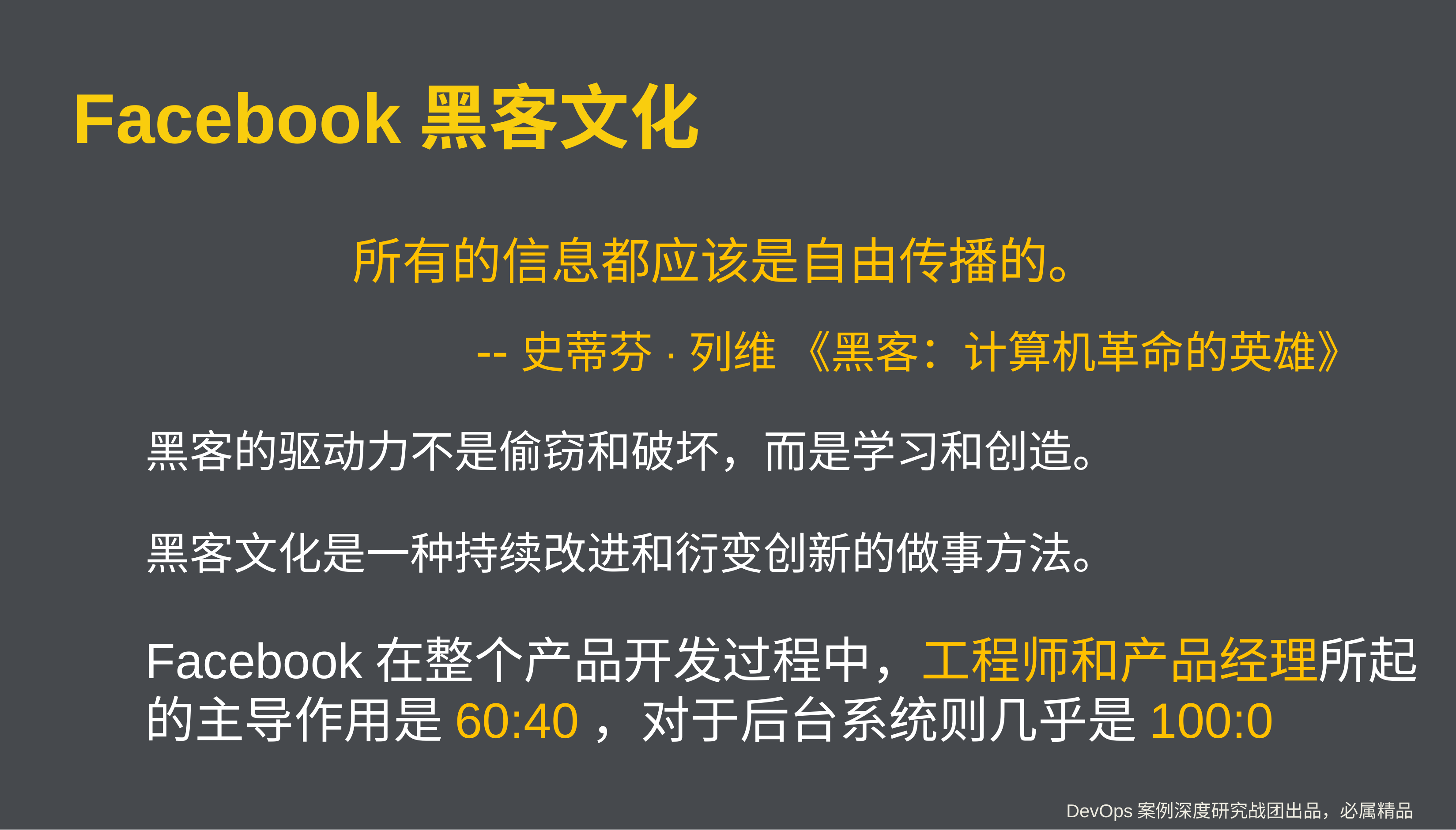

# Facebook黑客文化
所有的信息都应该是自由传播的。
                            --史蒂芬·列维 《黑客：计算机革命的英雄》
黑客的驱动力不是偷窃和破坏，而是学习和创造。
黑客文化是一种持续改进和衍变创新的做事方法。
Facebook在整个产品开发过程中，工程师和产品经理所起的主导作用是60:40，对于后台系统则几乎是100:0